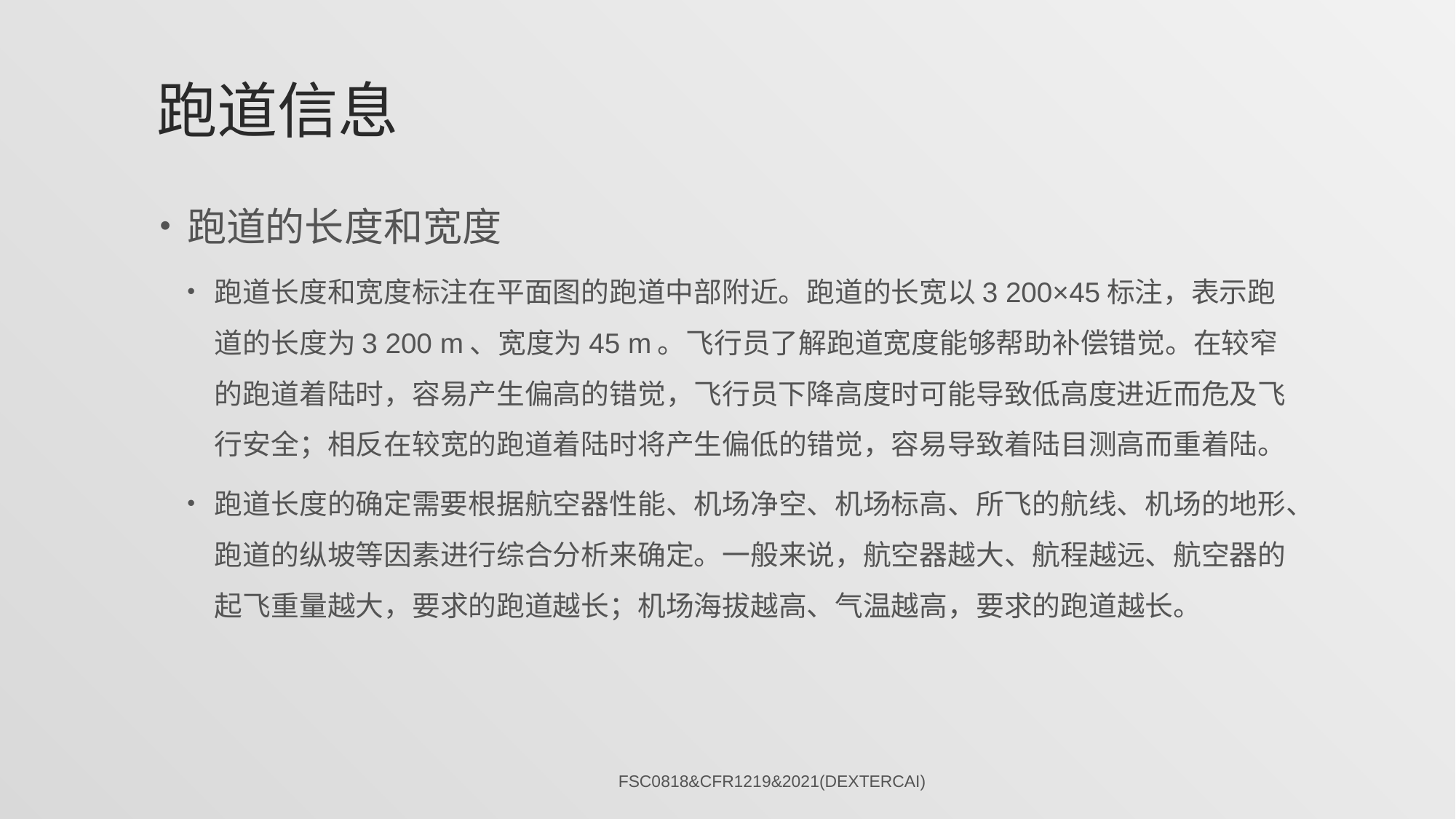

# 跑道信息
跑道的长度和宽度
跑道长度和宽度标注在平面图的跑道中部附近。跑道的长宽以3 200×45标注，表示跑道的长度为3 200 m、宽度为45 m。飞行员了解跑道宽度能够帮助补偿错觉。在较窄的跑道着陆时，容易产生偏高的错觉，飞行员下降高度时可能导致低高度进近而危及飞行安全；相反在较宽的跑道着陆时将产生偏低的错觉，容易导致着陆目测高而重着陆。
跑道长度的确定需要根据航空器性能、机场净空、机场标高、所飞的航线、机场的地形、跑道的纵坡等因素进行综合分析来确定。一般来说，航空器越大、航程越远、航空器的起飞重量越大，要求的跑道越长；机场海拔越高、气温越高，要求的跑道越长。
FSC0818&CFR1219&2021(DexterCai)